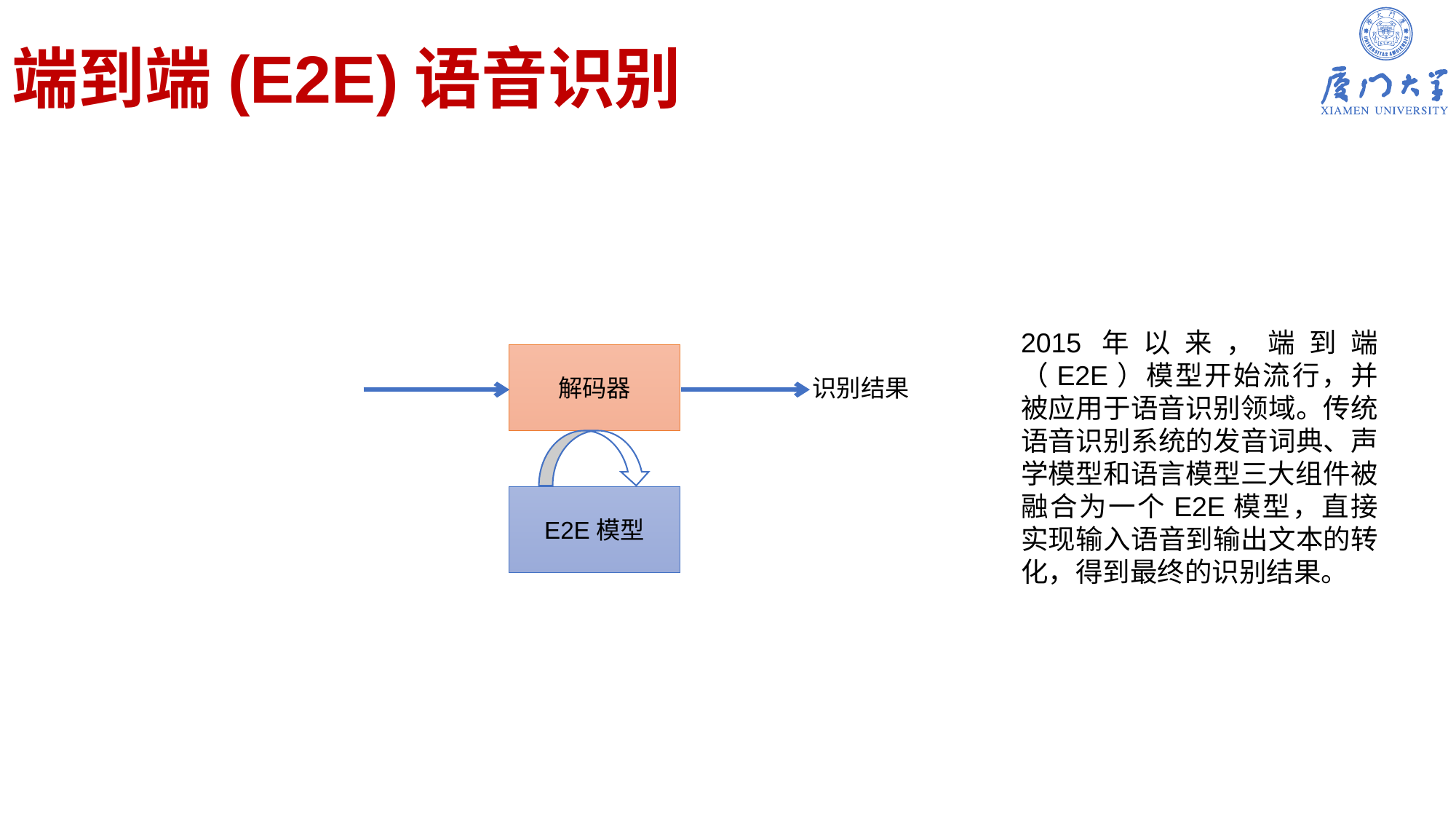

# 端到端(E2E)语音识别
2015年以来，端到端（E2E）模型开始流行，并被应用于语音识别领域。传统语音识别系统的发音词典、声学模型和语言模型三大组件被融合为一个E2E模型，直接实现输入语音到输出文本的转化，得到最终的识别结果。
解码器
识别结果

E2E模型